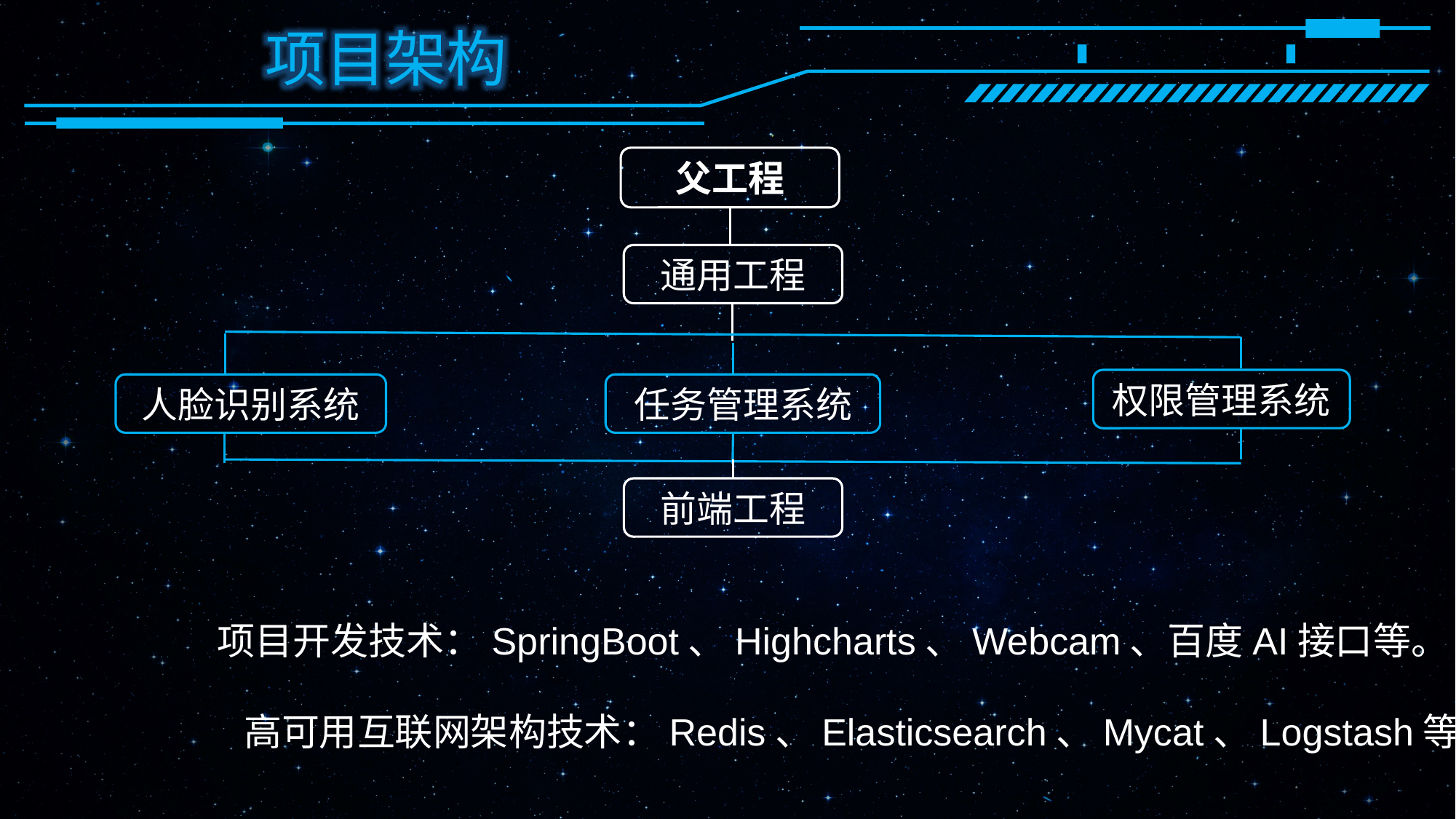

项目架构
父工程
通用工程
权限管理系统
人脸识别系统
任务管理系统
前端工程
项目开发技术：SpringBoot、Highcharts、Webcam、百度AI接口等。

  高可用互联网架构技术：Redis、Elasticsearch、Mycat、Logstash等。